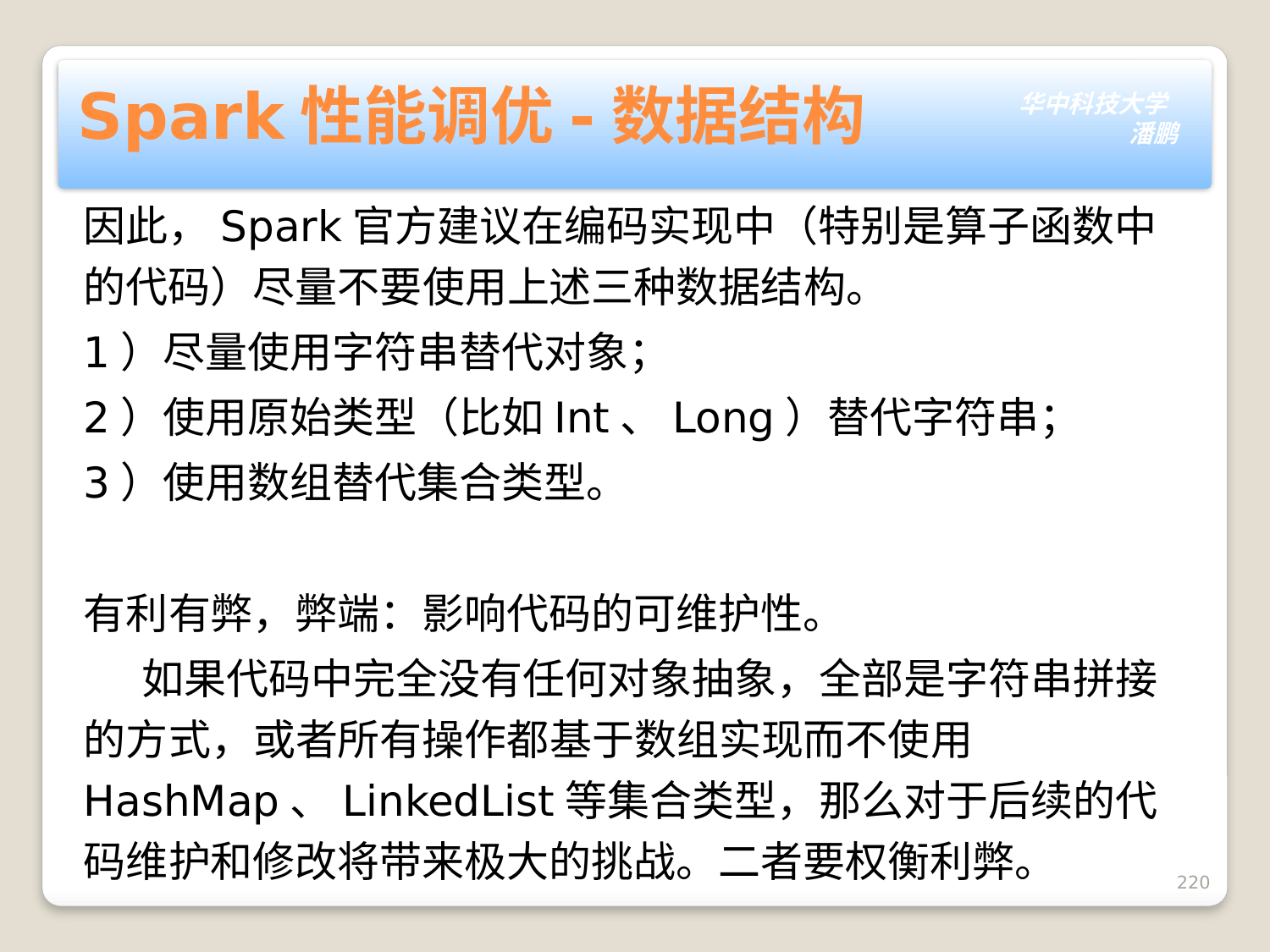

# Spark性能调优-数据结构
因此，Spark官方建议在编码实现中（特别是算子函数中的代码）尽量不要使用上述三种数据结构。
1）尽量使用字符串替代对象；
2）使用原始类型（比如Int、Long）替代字符串；
3）使用数组替代集合类型。

有利有弊，弊端：影响代码的可维护性。
     如果代码中完全没有任何对象抽象，全部是字符串拼接的方式，或者所有操作都基于数组实现而不使用HashMap、LinkedList等集合类型，那么对于后续的代码维护和修改将带来极大的挑战。二者要权衡利弊。
220